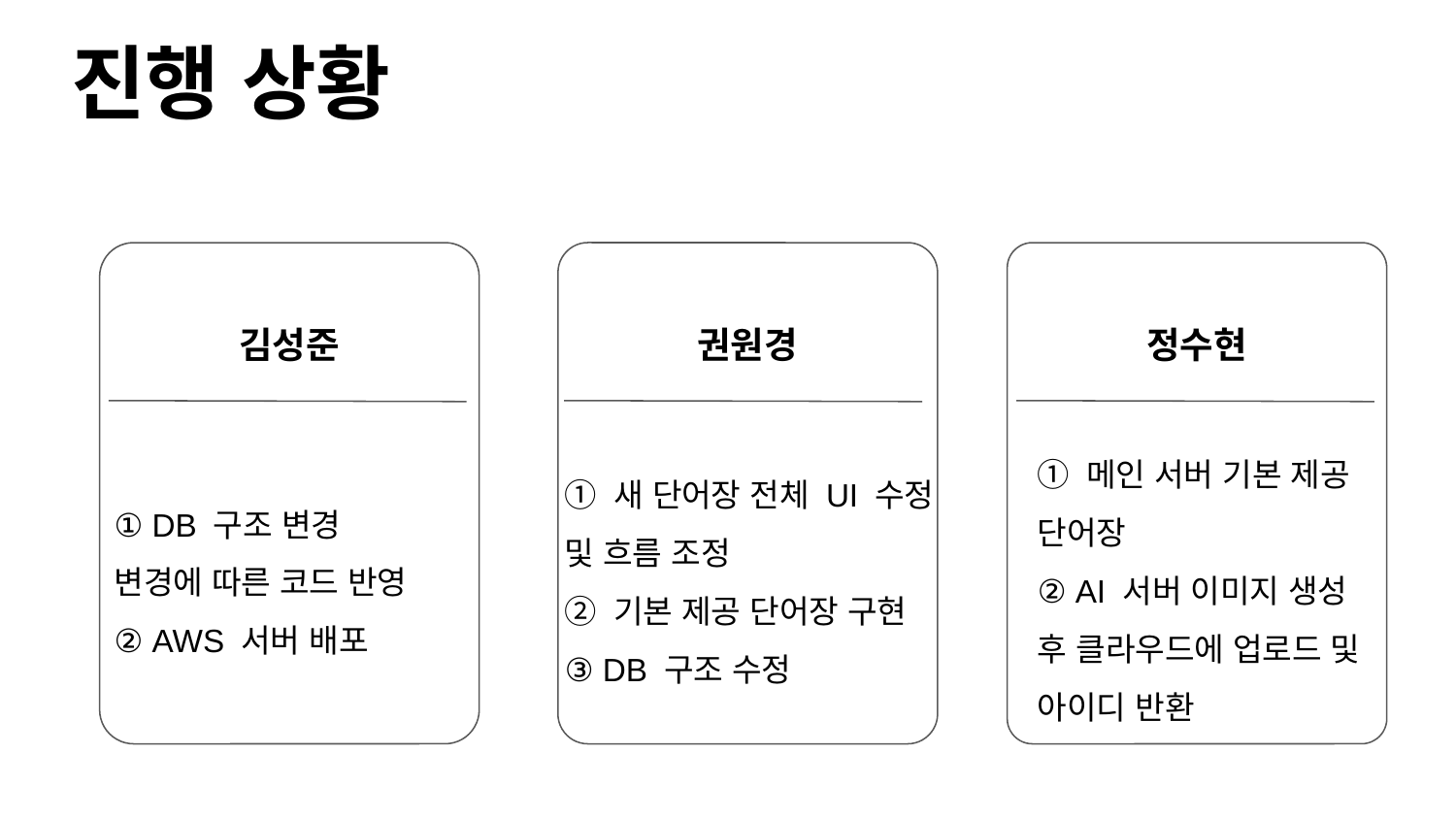

# 진행 상황

김성준
권원경
정수현
① 메인 서버 기본 제공 단어장
② AI 서버 이미지 생성 후 클라우드에 업로드 및 아이디 반환
① 새 단어장 전체 UI 수정 및 흐름 조정
② 기본 제공 단어장 구현
③ DB 구조 수정
① DB 구조 변경
변경에 따른 코드 반영
② AWS 서버 배포